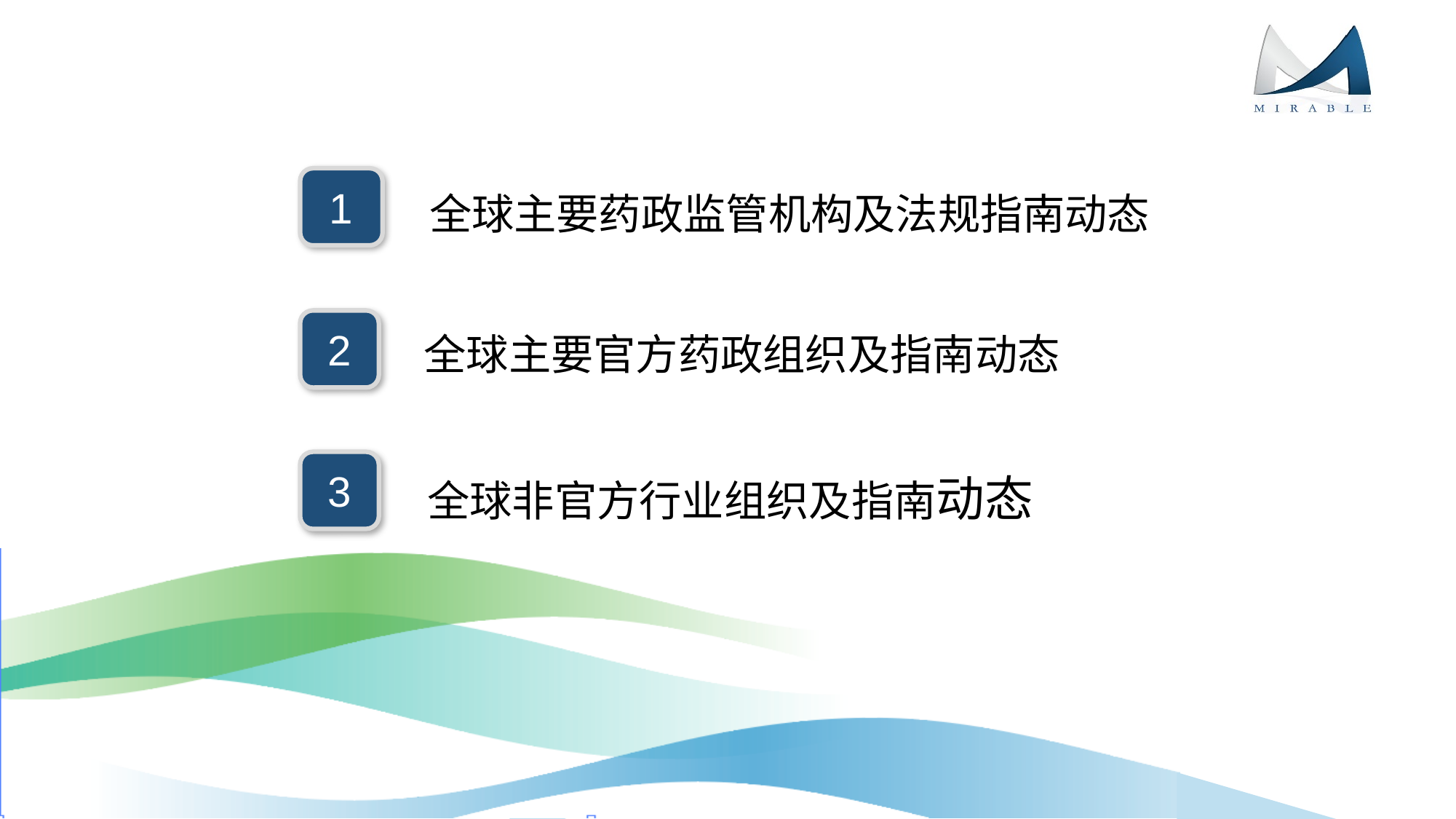

1
全球主要药政监管机构及法规指南动态
2
全球主要官方药政组织及指南动态
3
全球非官方行业组织及指南动态